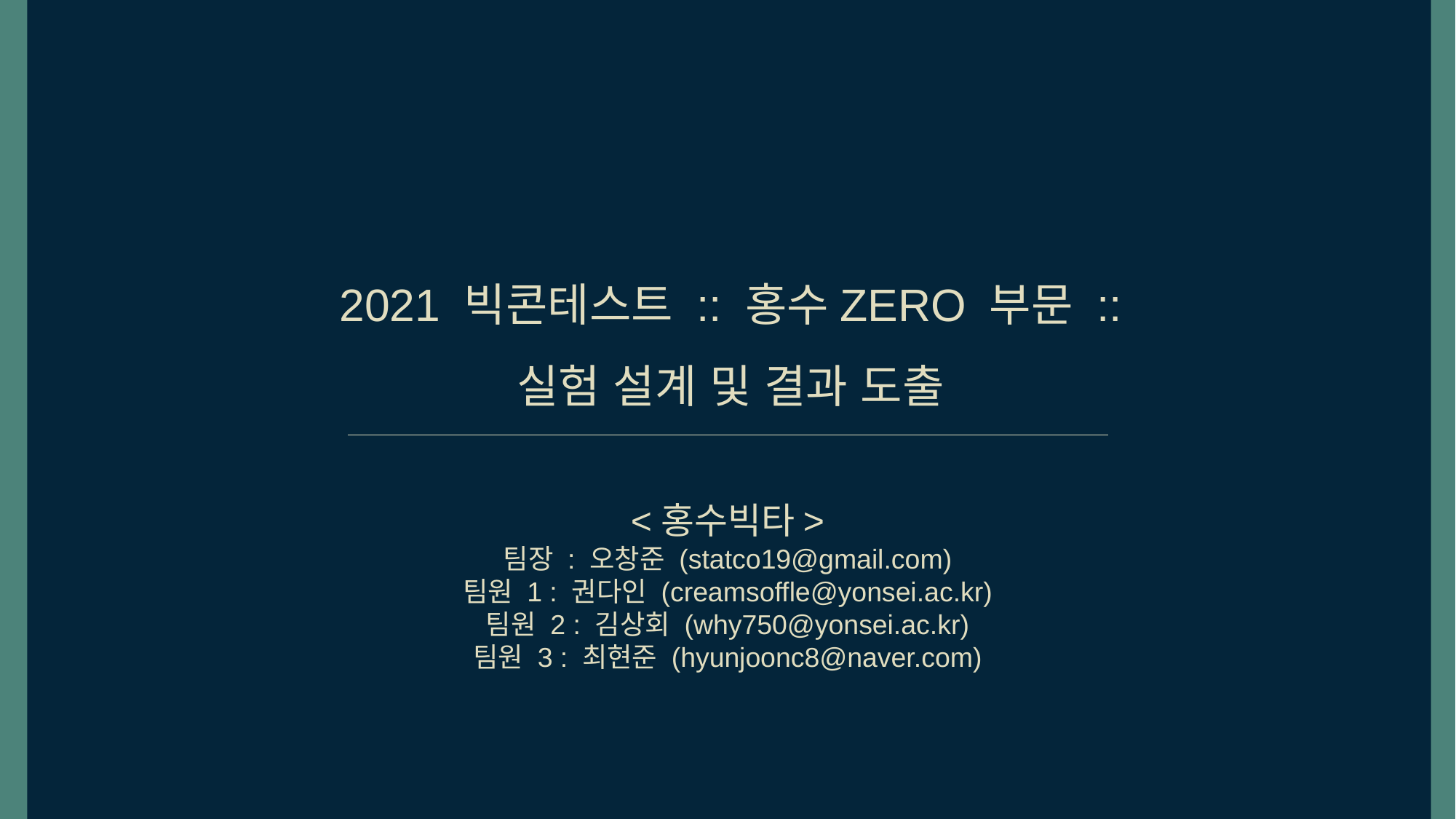

2021 빅콘테스트 :: 홍수ZERO 부문 ::
실험 설계 및 결과 도출
<홍수빅타>
팀장 : 오창준 (statco19@gmail.com)
팀원 1 : 권다인 (creamsoffle@yonsei.ac.kr)
팀원 2 : 김상회 (why750@yonsei.ac.kr)
팀원 3 : 최현준 (hyunjoonc8@naver.com)